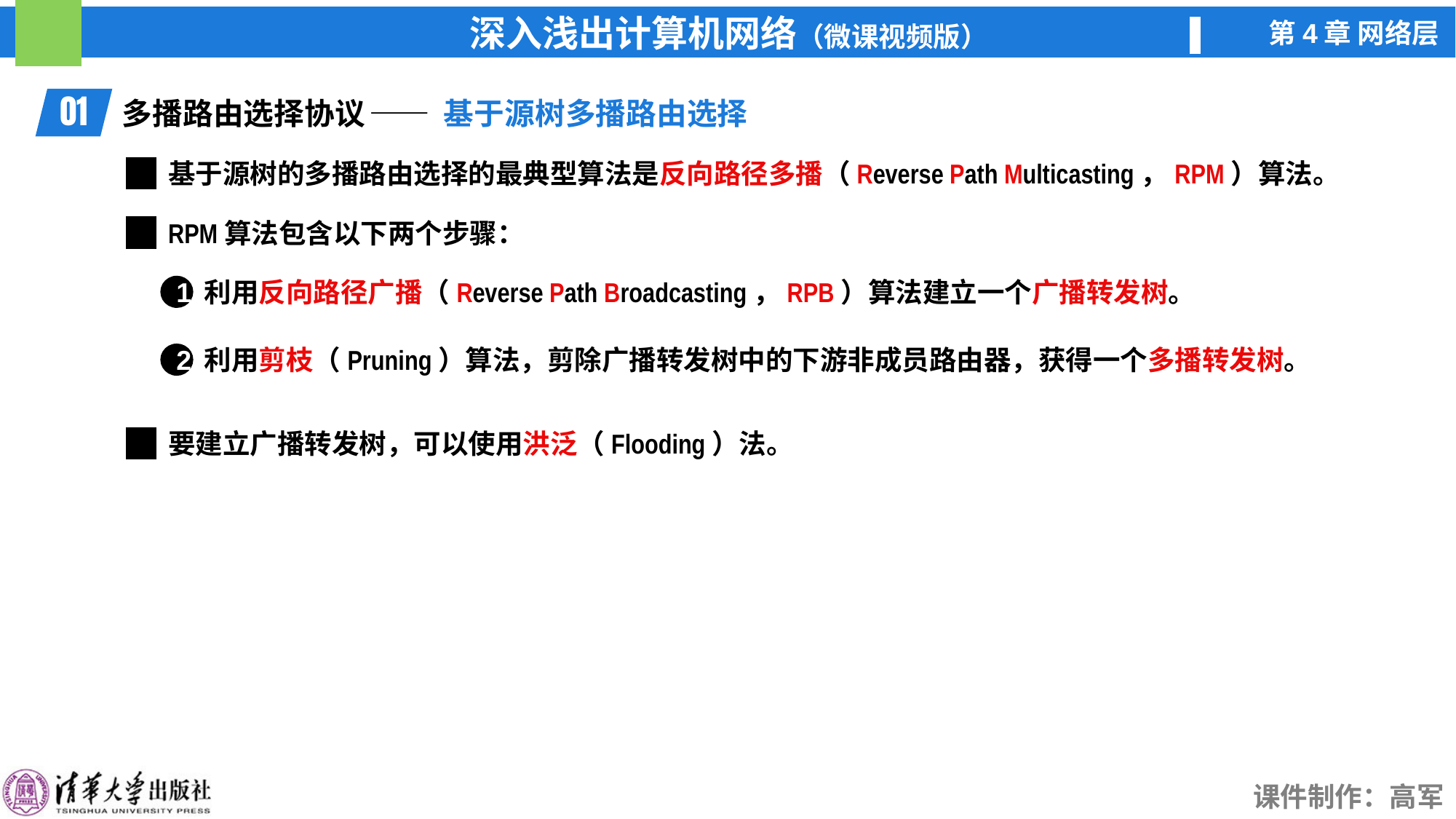

01
多播路由选择协议
—— 基于源树多播路由选择
基于源树的多播路由选择的最典型算法是反向路径多播（Reverse Path Multicasting，RPM）算法。

RPM算法包含以下两个步骤：

利用反向路径广播（Reverse Path Broadcasting，RPB）算法建立一个广播转发树。
1
利用剪枝（Pruning）算法，剪除广播转发树中的下游非成员路由器，获得一个多播转发树。
2
要建立广播转发树，可以使用洪泛（Flooding）法。